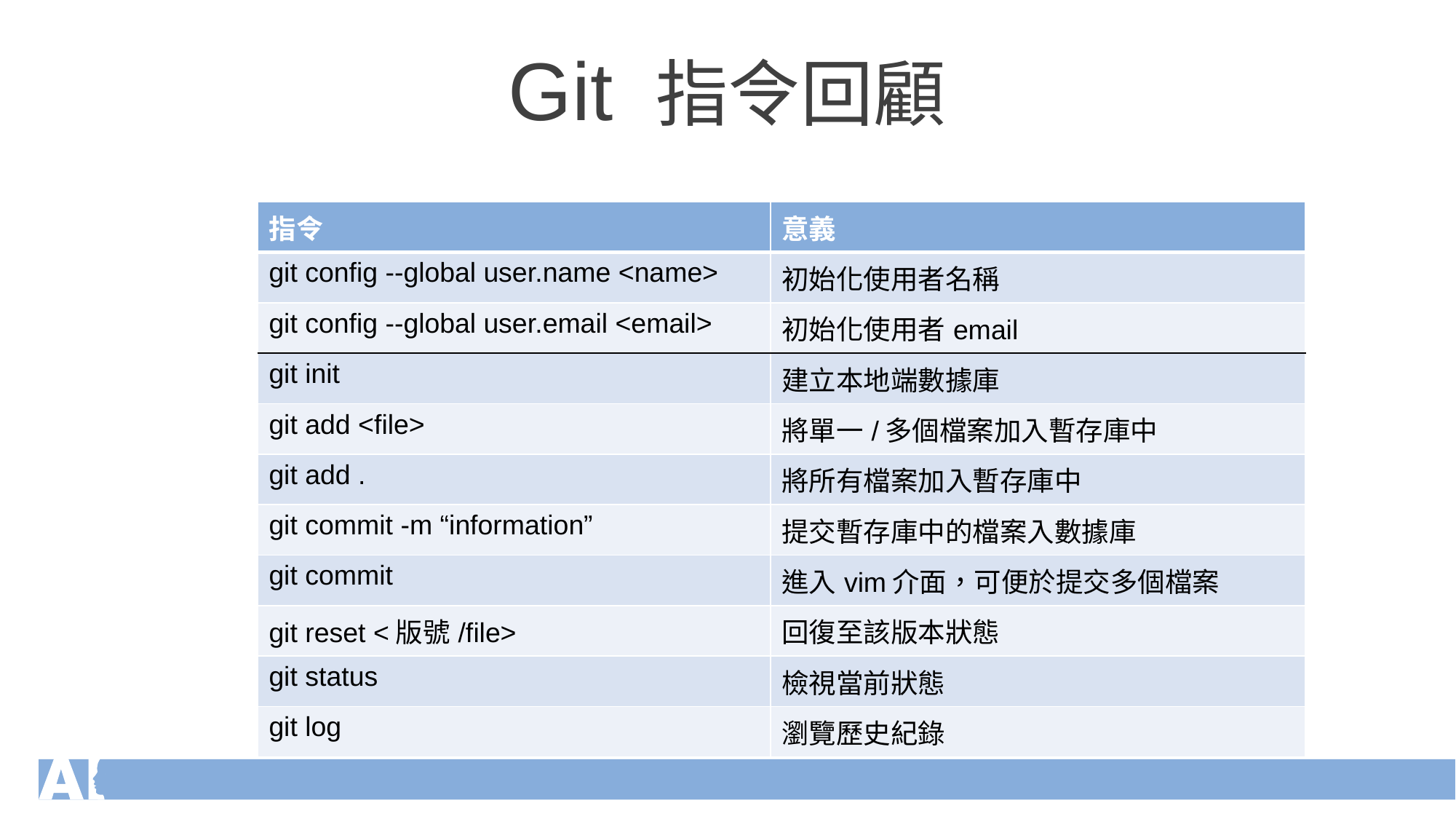

Git 指令回顧
| 指令 | 意義 |
| --- | --- |
| git config --global user.name <name> | 初始化使用者名稱 |
| git config --global user.email <email> | 初始化使用者email |
| git init | 建立本地端數據庫 |
| git add <file> | 將單一/多個檔案加入暫存庫中 |
| git add . | 將所有檔案加入暫存庫中 |
| git commit -m “information” | 提交暫存庫中的檔案入數據庫 |
| git commit | 進入vim介面，可便於提交多個檔案 |
| git reset <版號/file> | 回復至該版本狀態 |
| git status | 檢視當前狀態 |
| git log | 瀏覽歷史紀錄 |